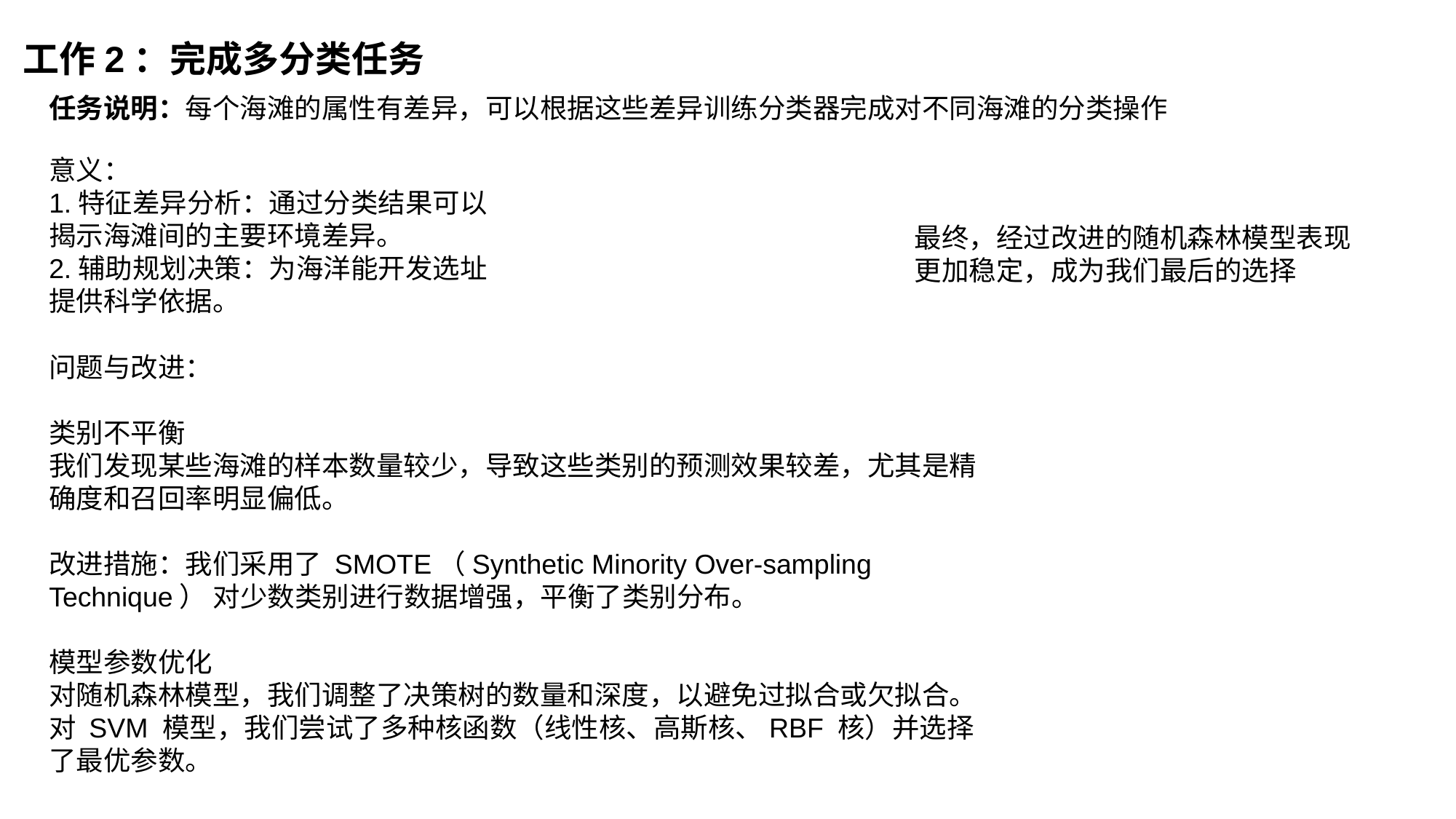

# 工作2：完成多分类任务
任务说明：每个海滩的属性有差异，可以根据这些差异训练分类器完成对不同海滩的分类操作

意义：
1.特征差异分析：通过分类结果可以揭示海滩间的主要环境差异。
2.辅助规划决策：为海洋能开发选址提供科学依据。
最终，经过改进的随机森林模型表现更加稳定，成为我们最后的选择
问题与改进：

类别不平衡
我们发现某些海滩的样本数量较少，导致这些类别的预测效果较差，尤其是精确度和召回率明显偏低。

改进措施：我们采用了 SMOTE（Synthetic Minority Over-sampling Technique） 对少数类别进行数据增强，平衡了类别分布。

模型参数优化
对随机森林模型，我们调整了决策树的数量和深度，以避免过拟合或欠拟合。
对 SVM 模型，我们尝试了多种核函数（线性核、高斯核、RBF 核）并选择了最优参数。